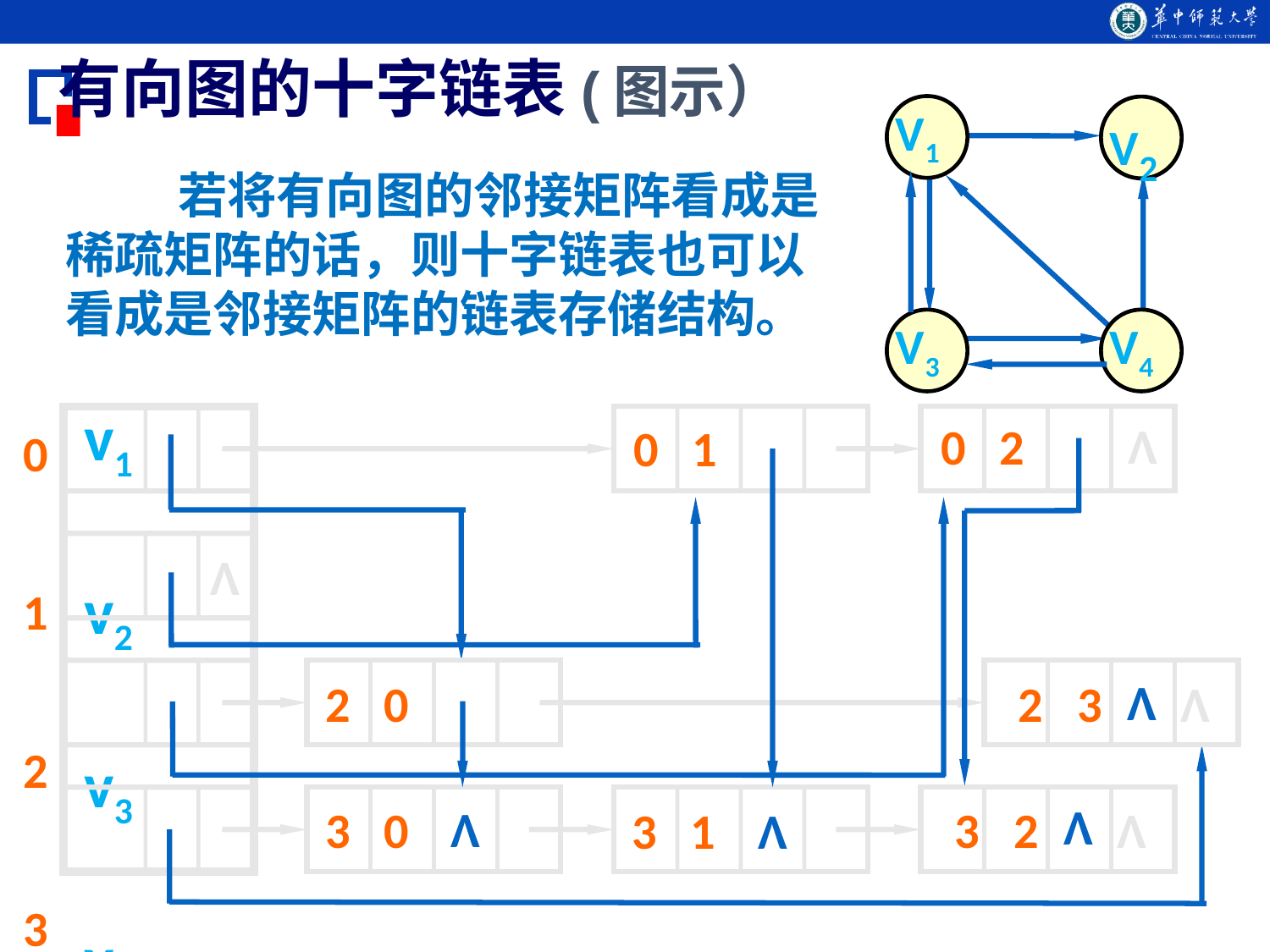

有向图的十字链表(图示）
 V1

 V2

 V3

 V4

         若将有向图的邻接矩阵看成是稀疏矩阵的话，则十字链表也可以看成是邻接矩阵的链表存储结构。
v1

v2

v3

v4
0

1

2

3

0   1

0   2
Λ

Λ

2   0

2   3       Λ
Λ

3   0

3   1

3   2       Λ
Λ
Λ
Λ